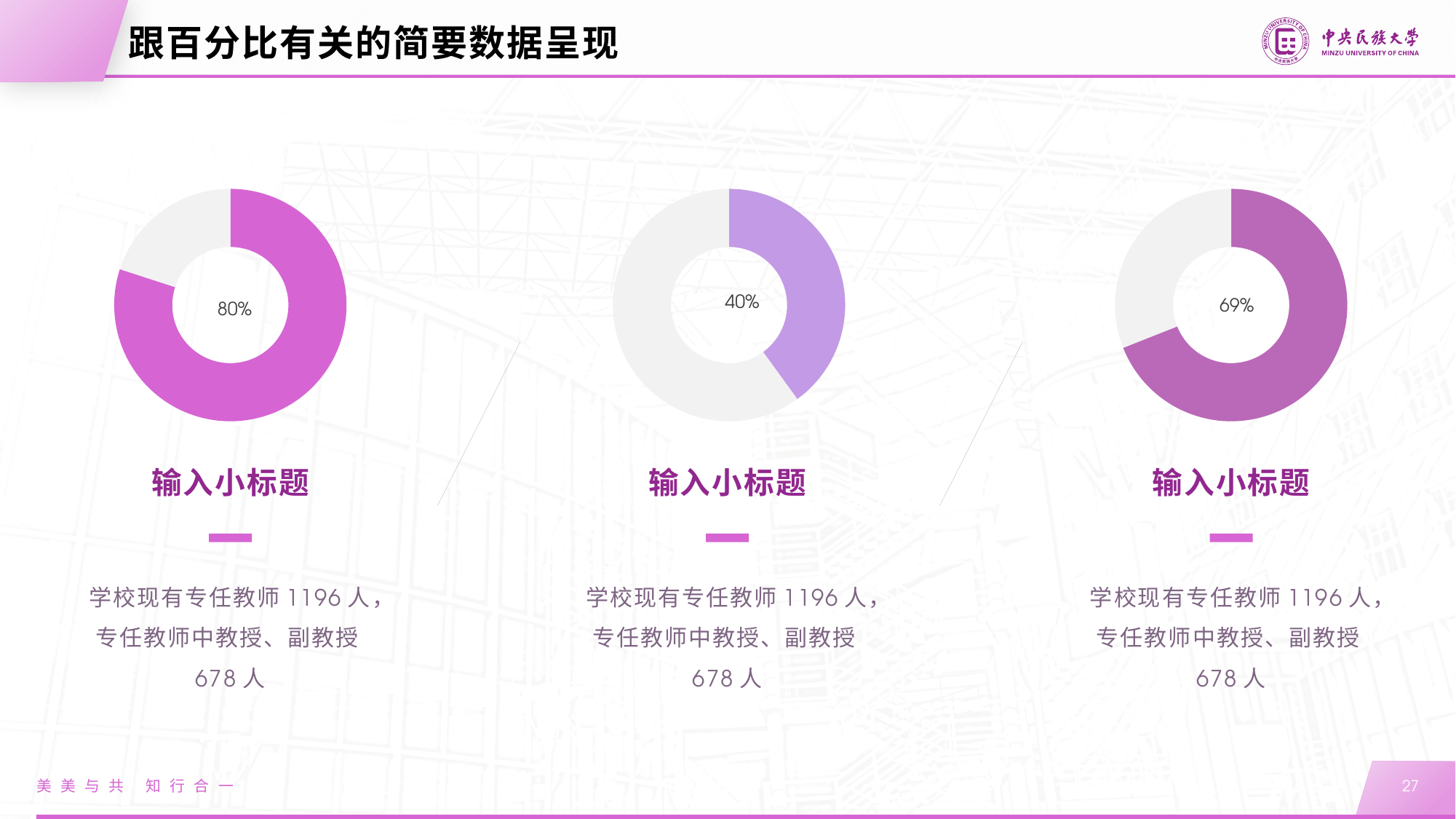

# 跟百分比有关的简要数据呈现

### Chart

| Category | 数值 |
|---|---|
| 项目1 | 8.0 |
| 项目2 | 2.0 |

### Chart

| Category | 数值 |
|---|---|
| 项目1 | 4.0 |
| 项目2 | 6.0 |

### Chart

| Category | 数值 |
|---|---|
| 项目1 | 6.9 |
| 项目2 | 3.1 |
输入小标题

学校现有专任教师1196人，专任教师中教授、副教授678人
输入小标题

学校现有专任教师1196人，专任教师中教授、副教授678人
输入小标题

学校现有专任教师1196人，专任教师中教授、副教授678人
美美与共 知行合一
27